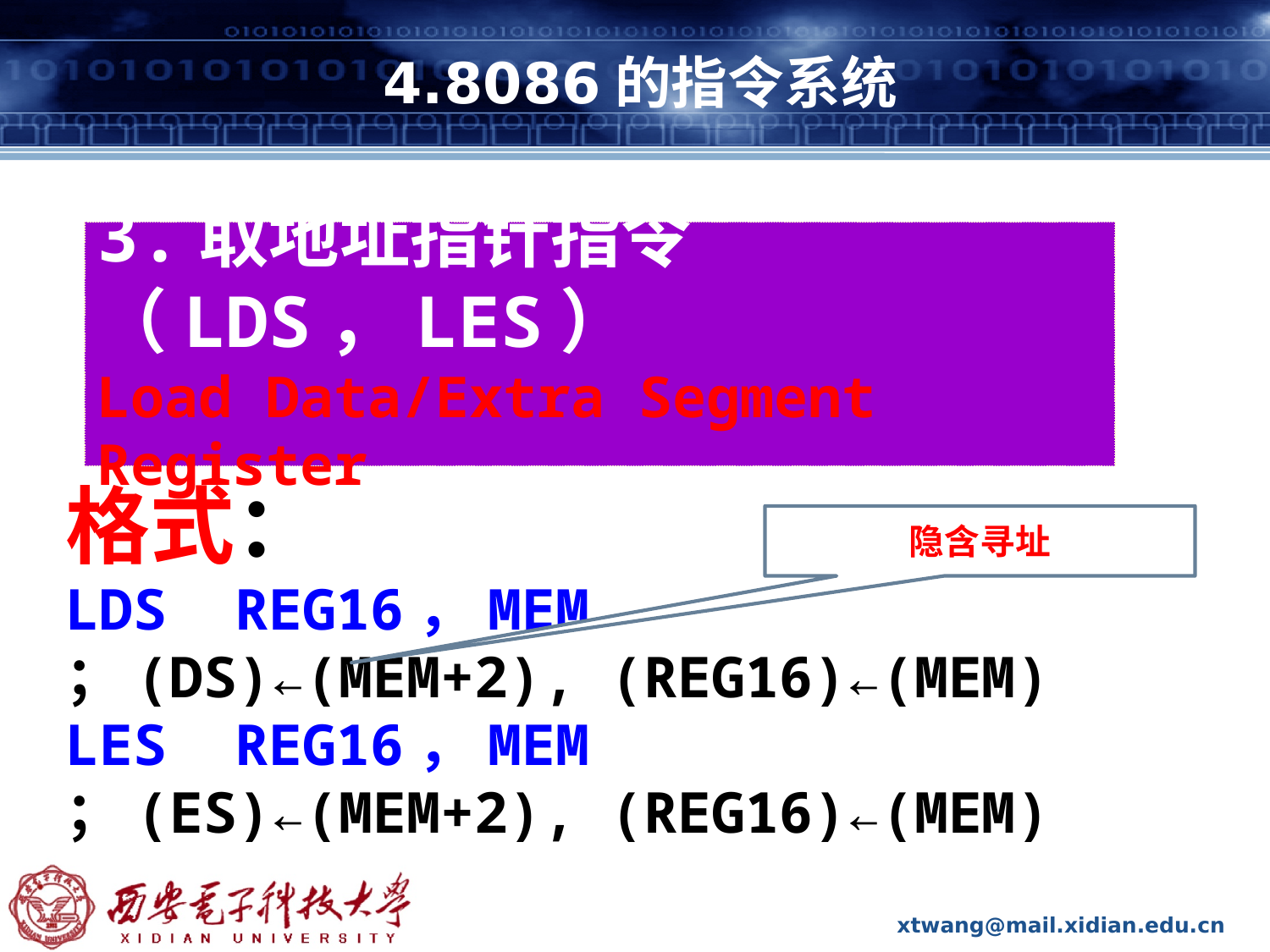

# 4.8086的指令系统
3.取地址指针指令（LDS，LES）
Load Data/Extra Segment Register
格式：
LDS  REG16，MEM
；(DS)←(MEM+2), (REG16)←(MEM)
LES  REG16，MEM
；(ES)←(MEM+2), (REG16)←(MEM)
隐含寻址